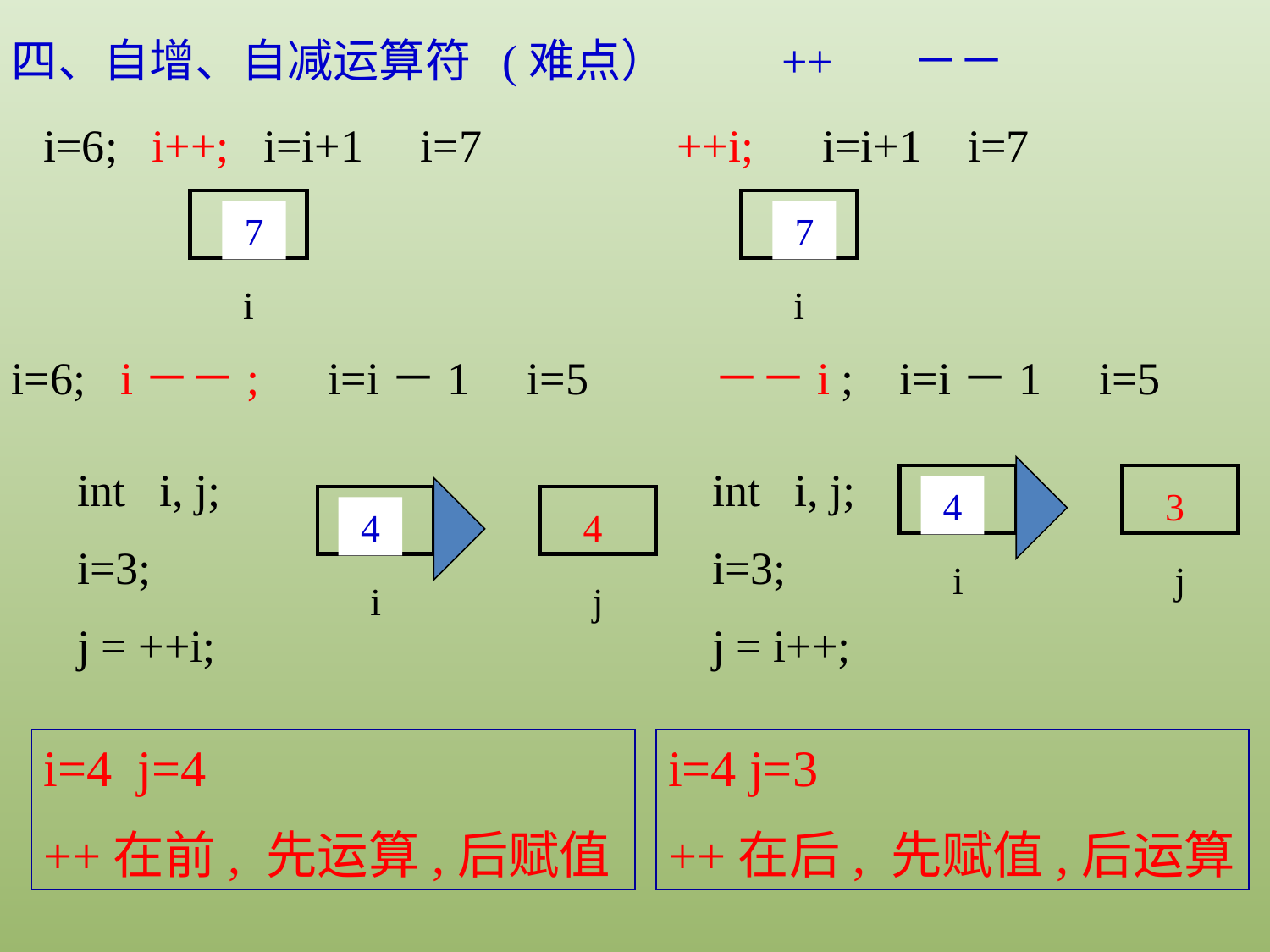

四、自增、自减运算符  (难点）          ++      －－
i=6;   i++;   i=i+1     i=7                 ++i;      i=i+1    i=7

i

i
6
7
6
7
i=6;   i－－;      i=i－1     i=5          －－i ;    i=i－1     i=5
  int   i, j;
  i=3;
  j = ++i;
  int   i, j;
  i=3;
  j = i++;

i

j
3
4
3

i

j
3
4
4
i=4  j=4
++在前, 先运算,后赋值
i=4 j=3
++在后, 先赋值,后运算
53